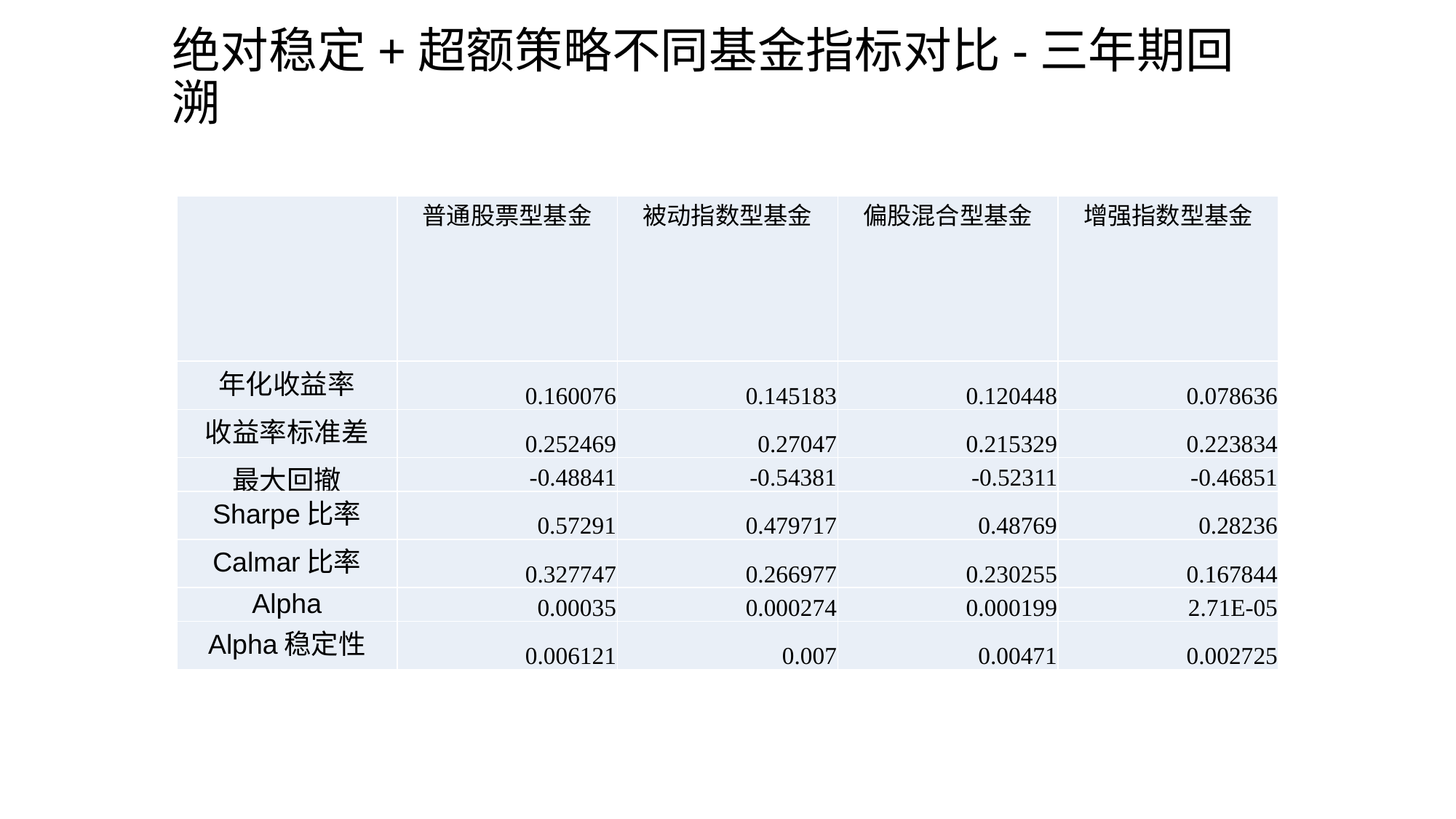

# 绝对稳定+超额策略不同基金指标对比-三年期回溯
|  | 普通股票型基金 | 被动指数型基金 | 偏股混合型基金 | 增强指数型基金 |
| --- | --- | --- | --- | --- |
| 年化收益率 | 0.160076 | 0.145183 | 0.120448 | 0.078636 |
| 收益率标准差 | 0.252469 | 0.27047 | 0.215329 | 0.223834 |
| 最大回撤 | -0.48841 | -0.54381 | -0.52311 | -0.46851 |
| Sharpe比率 | 0.57291 | 0.479717 | 0.48769 | 0.28236 |
| Calmar比率 | 0.327747 | 0.266977 | 0.230255 | 0.167844 |
| Alpha | 0.00035 | 0.000274 | 0.000199 | 2.71E-05 |
| Alpha稳定性 | 0.006121 | 0.007 | 0.00471 | 0.002725 |